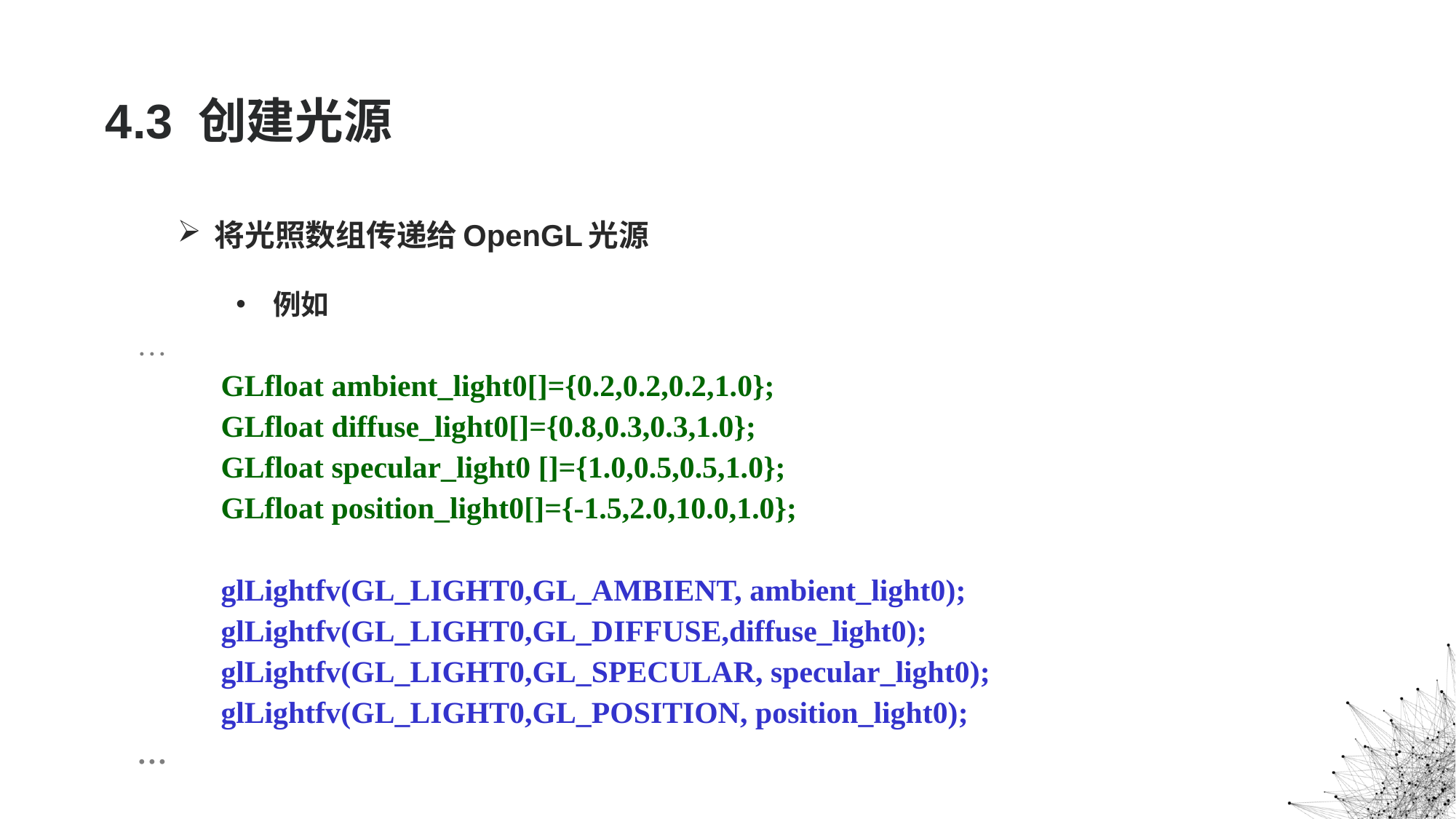

# 4.3 创建光源
将光照数组传递给OpenGL光源
例如
…
	GLfloat ambient_light0[]={0.2,0.2,0.2,1.0};
	GLfloat diffuse_light0[]={0.8,0.3,0.3,1.0};
	GLfloat specular_light0 []={1.0,0.5,0.5,1.0};
	GLfloat position_light0[]={-1.5,2.0,10.0,1.0};

	glLightfv(GL_LIGHT0,GL_AMBIENT, ambient_light0);
	glLightfv(GL_LIGHT0,GL_DIFFUSE,diffuse_light0);
	glLightfv(GL_LIGHT0,GL_SPECULAR, specular_light0);
	glLightfv(GL_LIGHT0,GL_POSITION, position_light0);
…